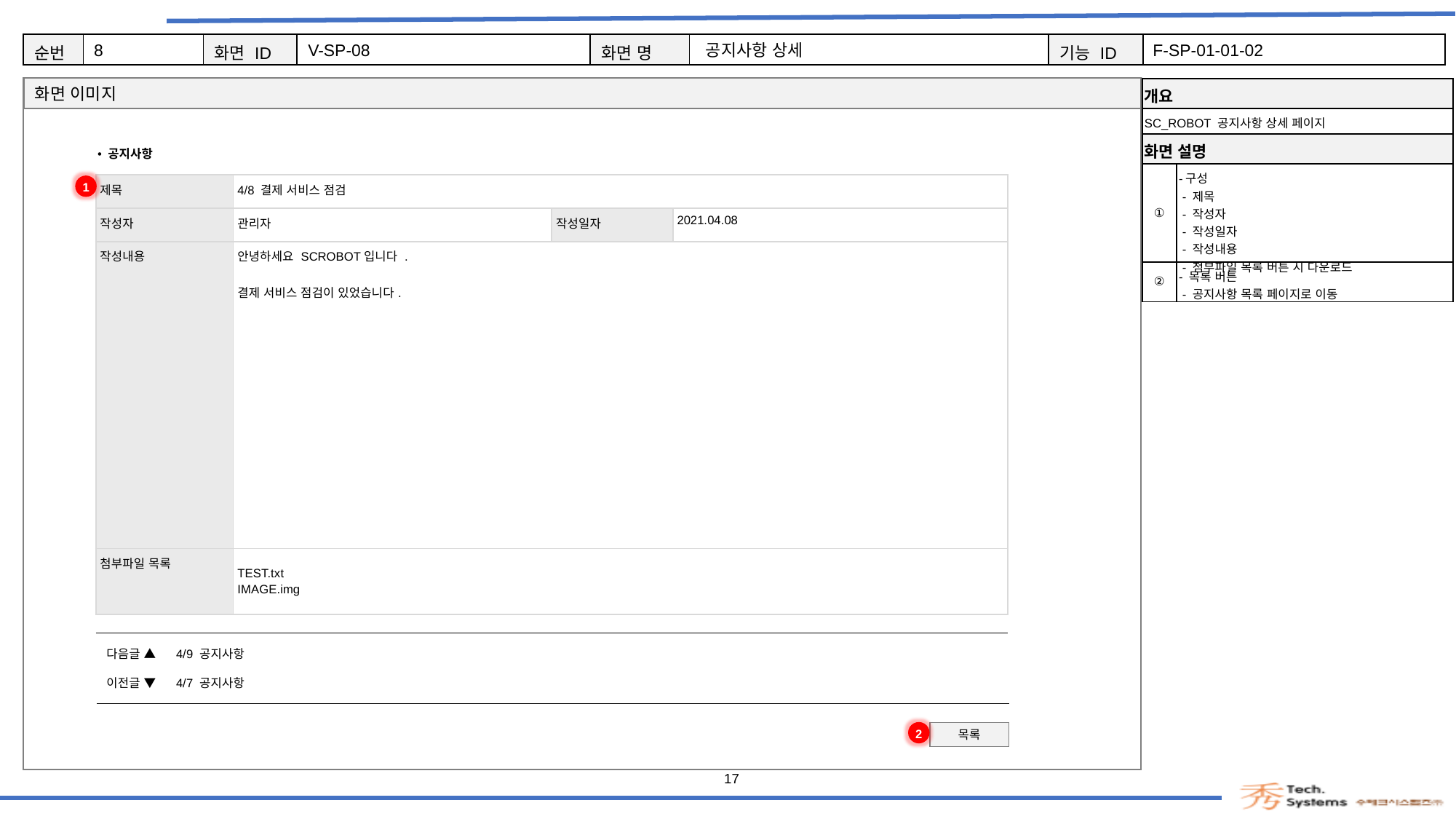

8
V-SP-08
공지사항 상세
F-SP-01-01-02
| 개요 |  |
| --- | --- |
| SC\_ROBOT 공지사항 상세 페이지 |  |
| 화면 설명 | Description |
| ① | -구성 - 제목 - 작성자 - 작성일자 - 작성내용 - 첨부파일 목록 버튼 시 다운로드 |
| ② | - 목록 버튼 - 공지사항 목록 페이지로 이동 |
공지사항
1

| 제목 | 4/8 결제 서비스 점검 |  |  |
| --- | --- | --- | --- |
| 작성자 | 관리자 | 작성일자 | 2021.04.08 |
| 작성내용 | 안녕하세요 SCROBOT입니다 . 결제 서비스 점검이 있었습니다. | 직급 |  |
| 첨부파일 목록 | TEST.txt IMAGE.img |  |  |
다음글 ▲     4/9 공지사항

이전글 ▼     4/7 공지사항
2

목록